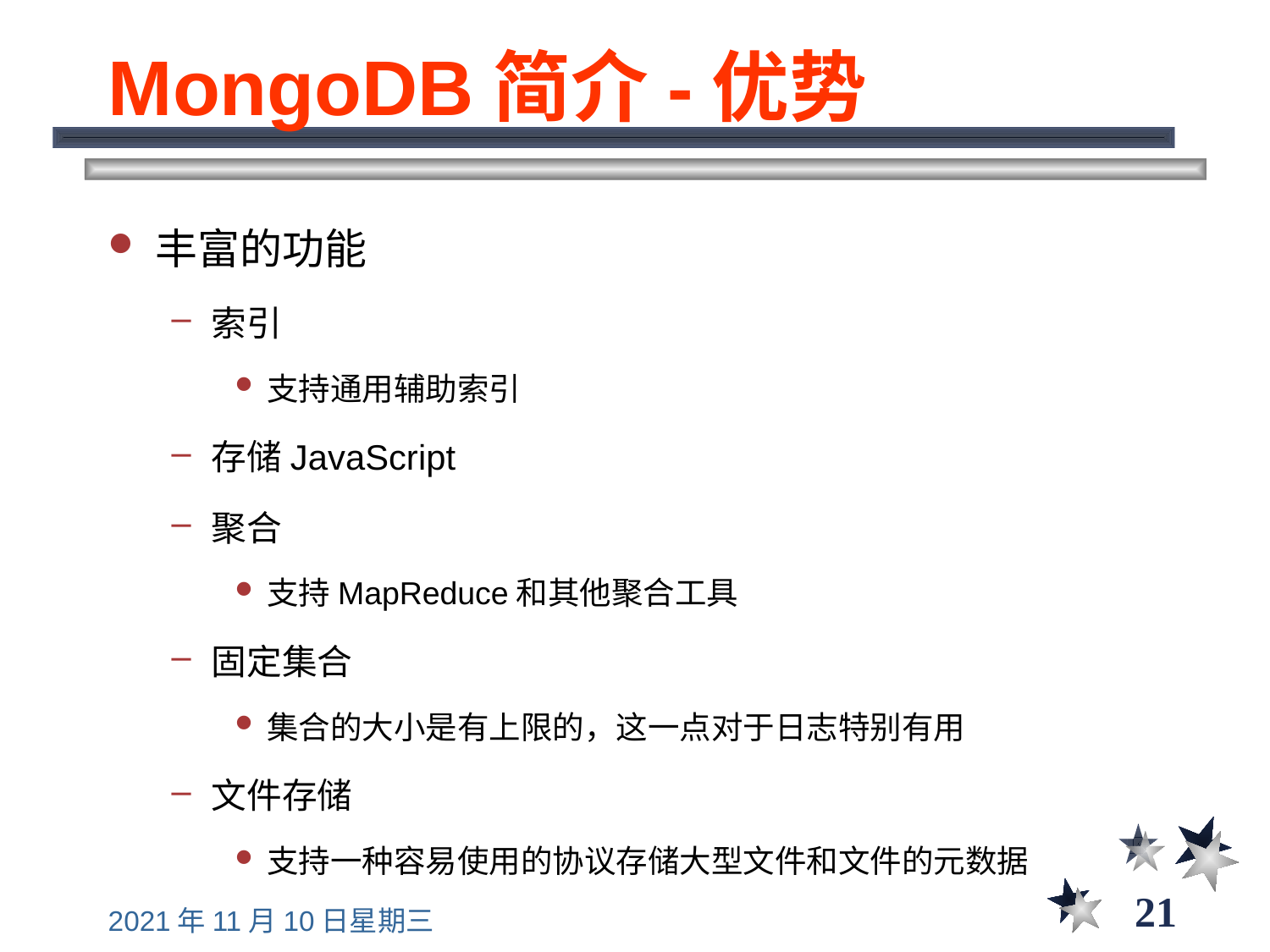

# MongoDB简介-优势
丰富的功能
索引
支持通用辅助索引
存储JavaScript
聚合
支持MapReduce和其他聚合工具
固定集合
集合的大小是有上限的，这一点对于日志特别有用
文件存储
支持一种容易使用的协议存储大型文件和文件的元数据

21
2021年11月10日星期三